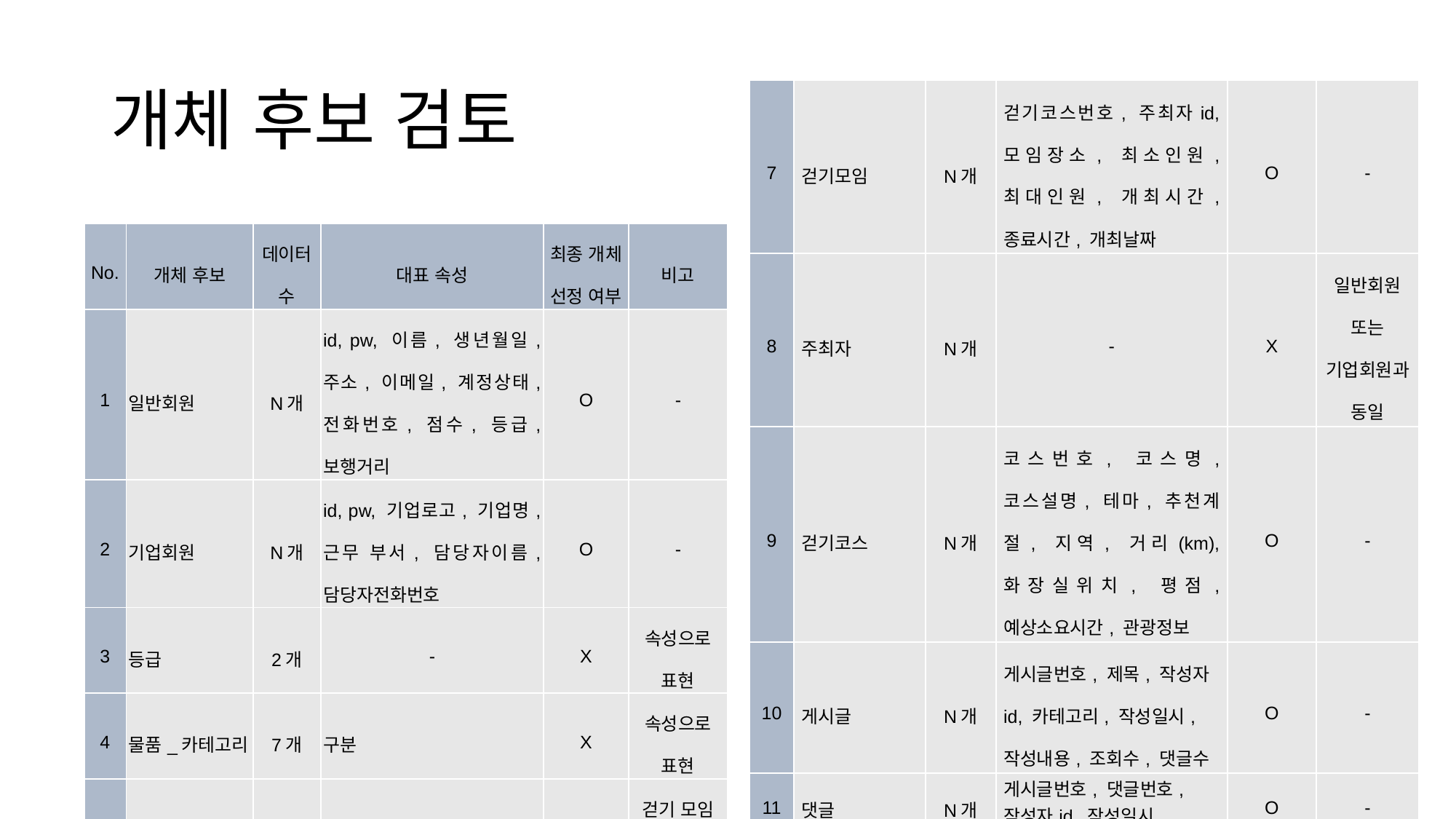

# 개체 후보 검토
| 7 | 걷기모임 | N개 | 걷기코스번호, 주최자id, 모임장소, 최소인원, 최대인원, 개최시간, 종료시간, 개최날짜 | O | - |
| --- | --- | --- | --- | --- | --- |
| 8 | 주최자 | N개 | - | X | 일반회원 또는 기업회원과 동일 |
| 9 | 걷기코스 | N개 | 코스번호, 코스명, 코스설명, 테마, 추천계절, 지역, 거리(km), 화장실위치, 평점, 예상소요시간, 관광정보 | O | - |
| 10 | 게시글 | N개 | 게시글번호, 제목, 작성자id, 카테고리, 작성일시, 작성내용, 조회수, 댓글수 | O | - |
| 11 | 댓글 | N개 | 게시글번호, 댓글번호, 작성자id, 작성일시 | O | - |
| 12 | 관리자 | 1개 | - | X | 데이터 수가 1개임 |
| No. | 개체 후보 | 데이터 수 | 대표 속성 | 최종 개체 선정 여부 | 비고 |
| --- | --- | --- | --- | --- | --- |
| 1 | 일반회원 | N개 | id, pw, 이름, 생년월일, 주소, 이메일, 계정상태, 전화번호, 점수, 등급, 보행거리 | O | - |
| 2 | 기업회원 | N개 | id, pw, 기업로고, 기업명, 근무 부서, 담당자이름, 담당자전화번호 | O | - |
| 3 | 등급 | 2개 | - | X | 속성으로 표현 |
| 4 | 물품\_카테고리 | 7개 | 구분 | X | 속성으로 표현 |
| 5 | 걷기모임스케줄 표 | N개 | - | X | 걷기 모임 참여자 명단 참조 |
| 6 | 기업회원정보 | N개 | - | X | 기업회원과 동일 |